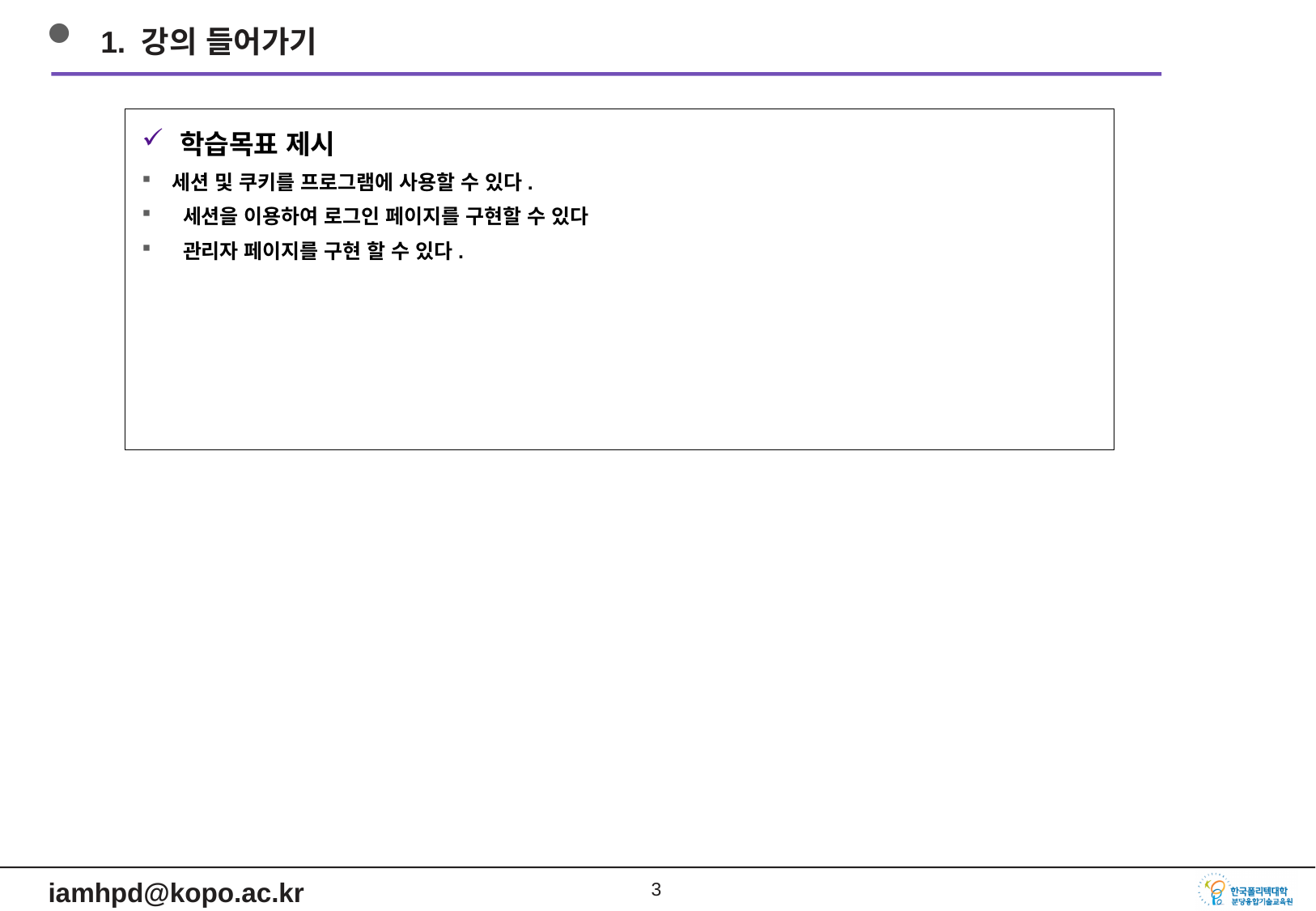

1. 강의 들어가기
학습목표 제시
세션 및 쿠키를 프로그램에 사용할 수 있다.
 세션을 이용하여 로그인 페이지를 구현할 수 있다
 관리자 페이지를 구현 할 수 있다.

3